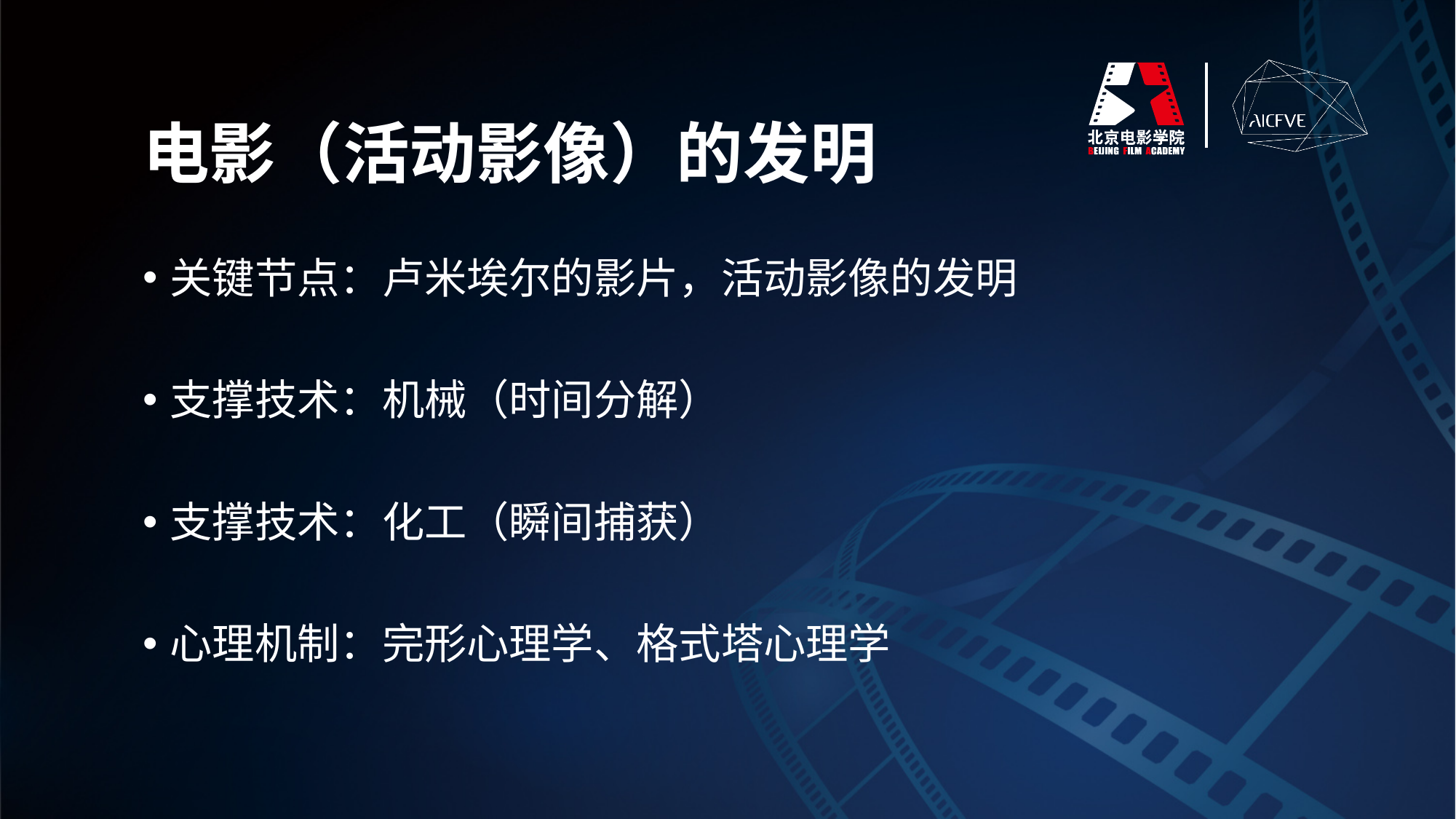

电影（活动影像）的发明
关键节点：卢米埃尔的影片，活动影像的发明

支撑技术：机械（时间分解）

支撑技术：化工（瞬间捕获）

心理机制：完形心理学、格式塔心理学